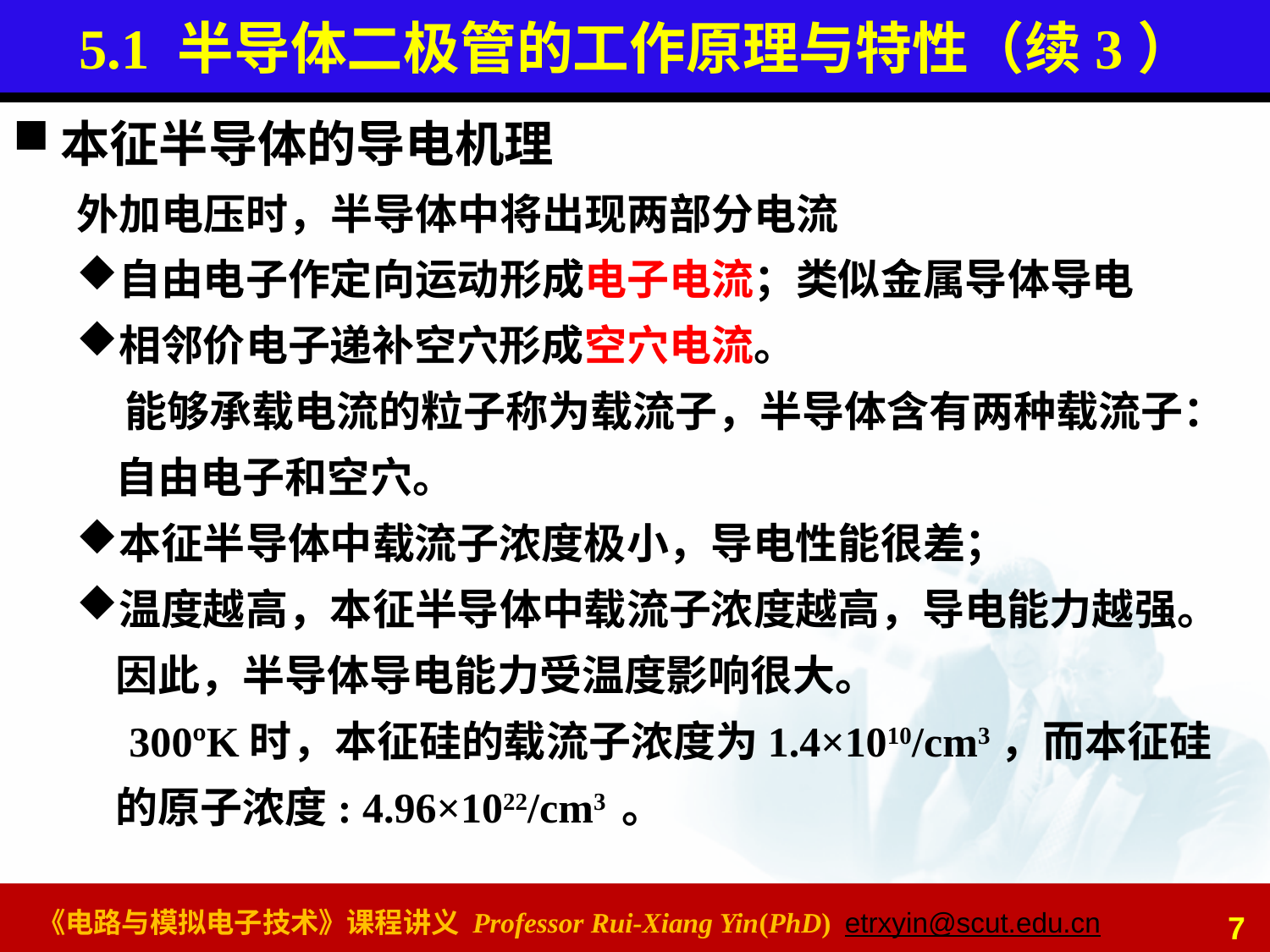

# 5.1 半导体二极管的工作原理与特性（续3）
本征半导体的导电机理
外加电压时，半导体中将出现两部分电流
自由电子作定向运动形成电子电流；类似金属导体导电
相邻价电子递补空穴形成空穴电流。
    能够承载电流的粒子称为载流子，半导体含有两种载流子：自由电子和空穴。
本征半导体中载流子浓度极小，导电性能很差；
温度越高，本征半导体中载流子浓度越高，导电能力越强。因此，半导体导电能力受温度影响很大。
     300ºK时，本征硅的载流子浓度为1.4×1010/cm3，而本征硅的原子浓度: 4.96×1022/cm3 。
7